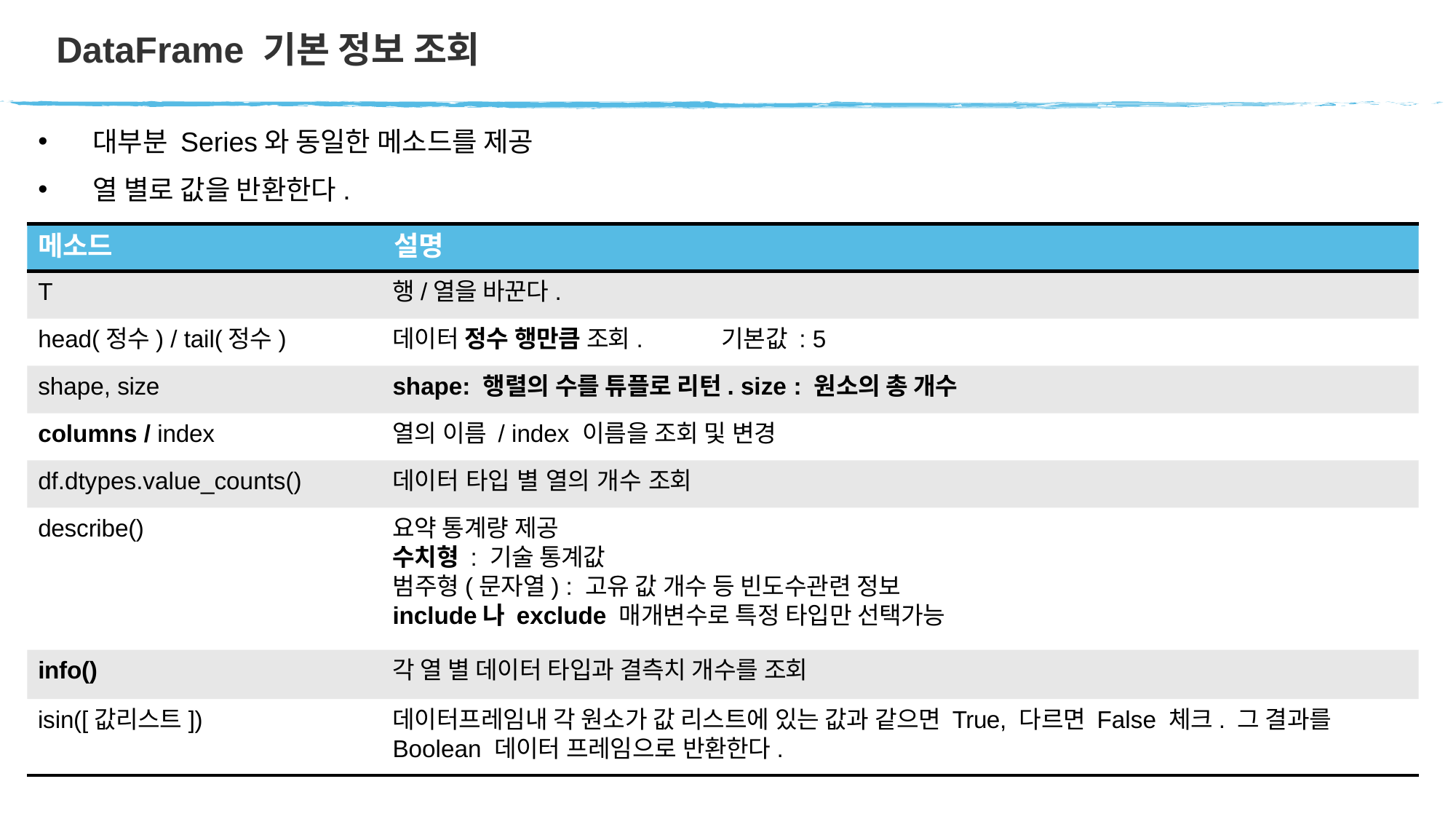

# DataFrame 기본 정보 조회
대부분 Series와 동일한 메소드를 제공
열 별로 값을 반환한다.
메소드	설명

행/열을 바꾼다.
T
head(정수) / tail(정수)
데이터 정수 행만큼 조회.	기본값 : 5

shape, size
shape: 행렬의 수를 튜플로 리턴. size : 원소의 총 개수
columns / index
열의 이름 / index 이름을 조회 및 변경

df.dtypes.value_counts()
데이터 타입 별 열의 개수 조회
describe()
요약 통계량 제공
수치형 : 기술 통계값
범주형(문자열) : 고유 값 개수 등 빈도수관련 정보
include나 exclude 매개변수로 특정 타입만 선택가능

info()
각 열 별 데이터 타입과 결측치 개수를 조회
isin([값리스트])
데이터프레임내 각 원소가 값 리스트에 있는 값과 같으면 True, 다르면 False 체크. 그 결과를 Boolean 데이터 프레임으로 반환한다.